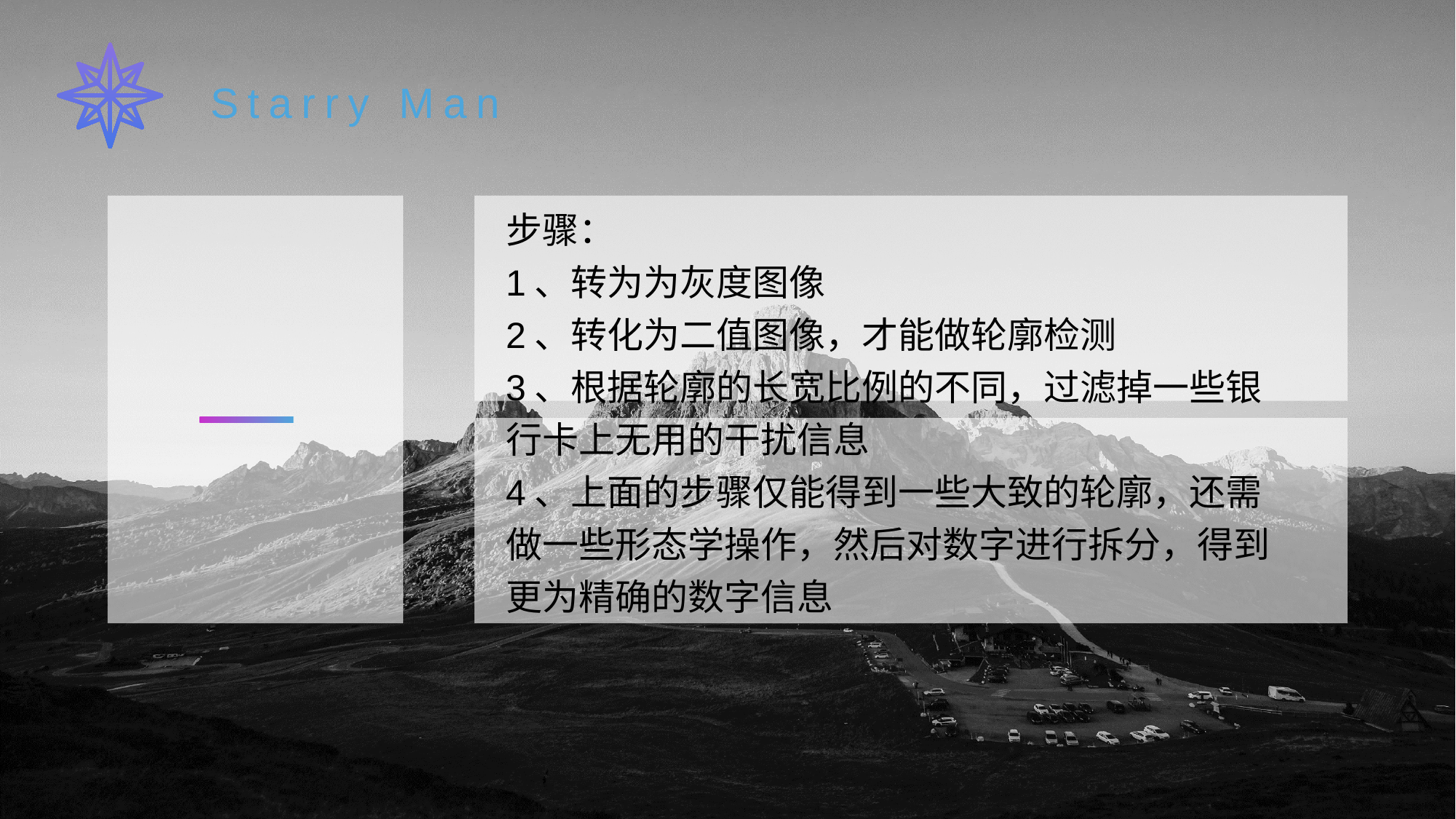

步骤：
1、转为为灰度图像
2、转化为二值图像，才能做轮廓检测
3、根据轮廓的长宽比例的不同，过滤掉一些银行卡上无用的干扰信息
4、上面的步骤仅能得到一些大致的轮廓，还需做一些形态学操作，然后对数字进行拆分，得到更为精确的数字信息

Starry Man
#